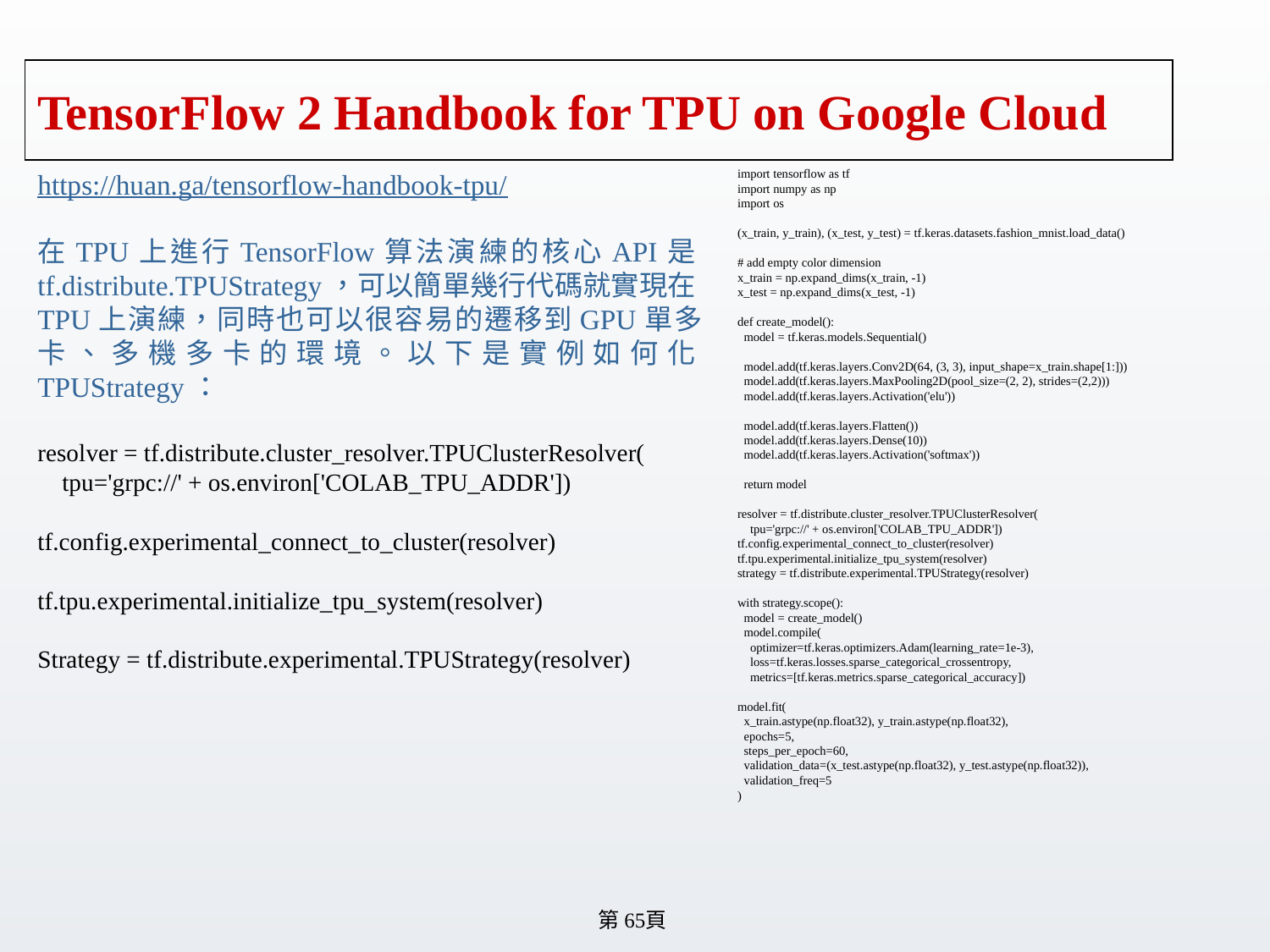

# TensorFlow 2 Handbook for TPU on Google Cloud
import tensorflow as tf
import numpy as np
import os

(x_train, y_train), (x_test, y_test) = tf.keras.datasets.fashion_mnist.load_data()

# add empty color dimension
x_train = np.expand_dims(x_train, -1)
x_test = np.expand_dims(x_test, -1)

def create_model():
  model = tf.keras.models.Sequential()

  model.add(tf.keras.layers.Conv2D(64, (3, 3), input_shape=x_train.shape[1:]))
  model.add(tf.keras.layers.MaxPooling2D(pool_size=(2, 2), strides=(2,2)))
  model.add(tf.keras.layers.Activation('elu'))

  model.add(tf.keras.layers.Flatten())
  model.add(tf.keras.layers.Dense(10))
  model.add(tf.keras.layers.Activation('softmax'))

  return model

resolver = tf.distribute.cluster_resolver.TPUClusterResolver(
    tpu='grpc://' + os.environ['COLAB_TPU_ADDR'])
tf.config.experimental_connect_to_cluster(resolver)
tf.tpu.experimental.initialize_tpu_system(resolver)
strategy = tf.distribute.experimental.TPUStrategy(resolver)

with strategy.scope():
  model = create_model()
  model.compile(
    optimizer=tf.keras.optimizers.Adam(learning_rate=1e-3),
    loss=tf.keras.losses.sparse_categorical_crossentropy,
    metrics=[tf.keras.metrics.sparse_categorical_accuracy])

model.fit(
  x_train.astype(np.float32), y_train.astype(np.float32),
  epochs=5,
  steps_per_epoch=60,
  validation_data=(x_test.astype(np.float32), y_test.astype(np.float32)),
  validation_freq=5
)
https://huan.ga/tensorflow-handbook-tpu/

在TPU上進行TensorFlow算法演練的核心API是tf.distribute.TPUStrategy，可以簡單幾行代碼就實現在TPU上演練，同時也可以很容易的遷移到GPU單多卡、多機多卡的環境。以下是實例如何化TPUStrategy：

resolver = tf.distribute.cluster_resolver.TPUClusterResolver(
    tpu='grpc://' + os.environ['COLAB_TPU_ADDR'])

tf.config.experimental_connect_to_cluster(resolver)

tf.tpu.experimental.initialize_tpu_system(resolver)

Strategy = tf.distribute.experimental.TPUStrategy(resolver)